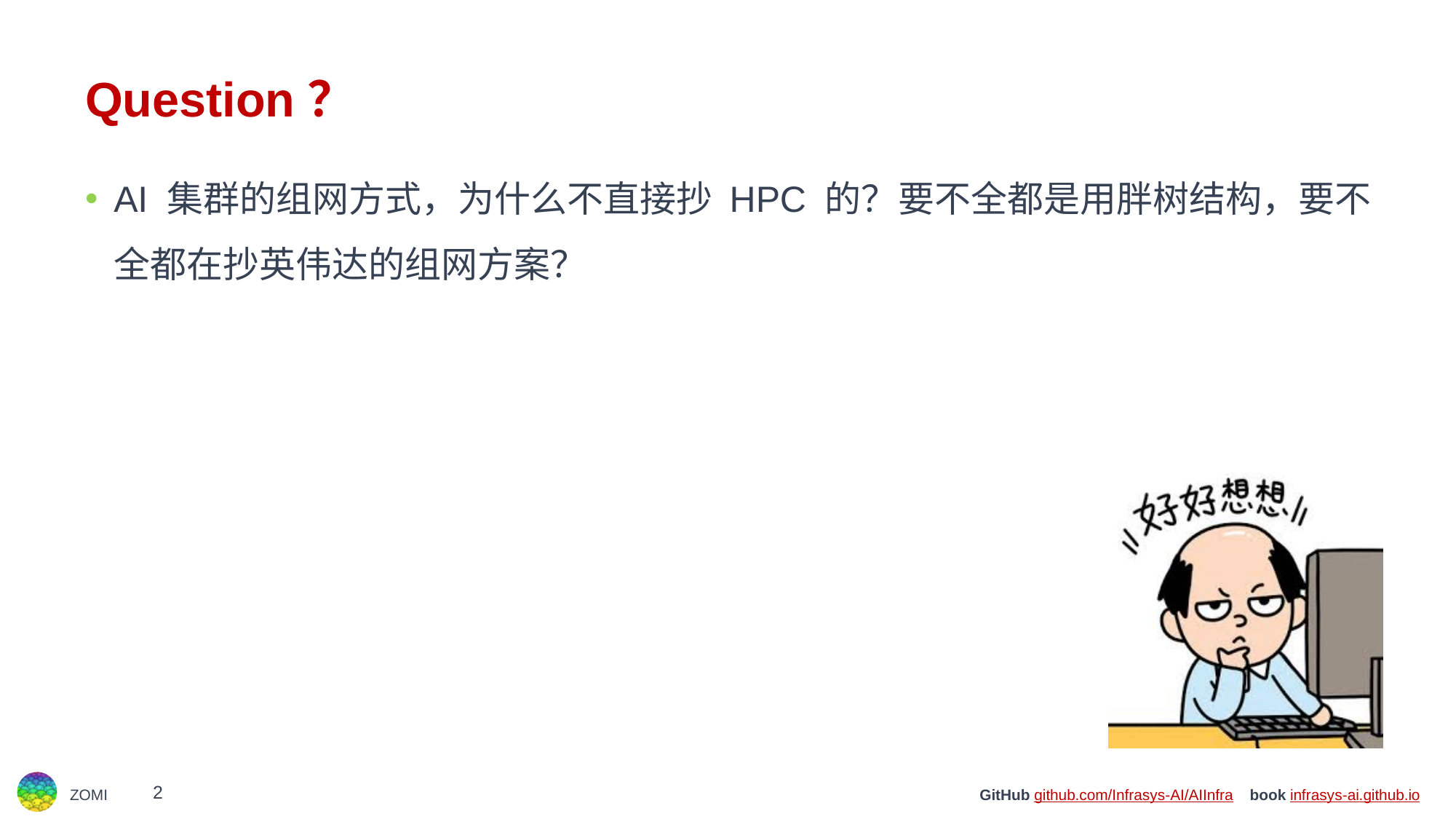

# Question？
AI 集群的组网方式，为什么不直接抄 HPC 的？要不全都是用胖树结构，要不全都在抄英伟达的组网方案？